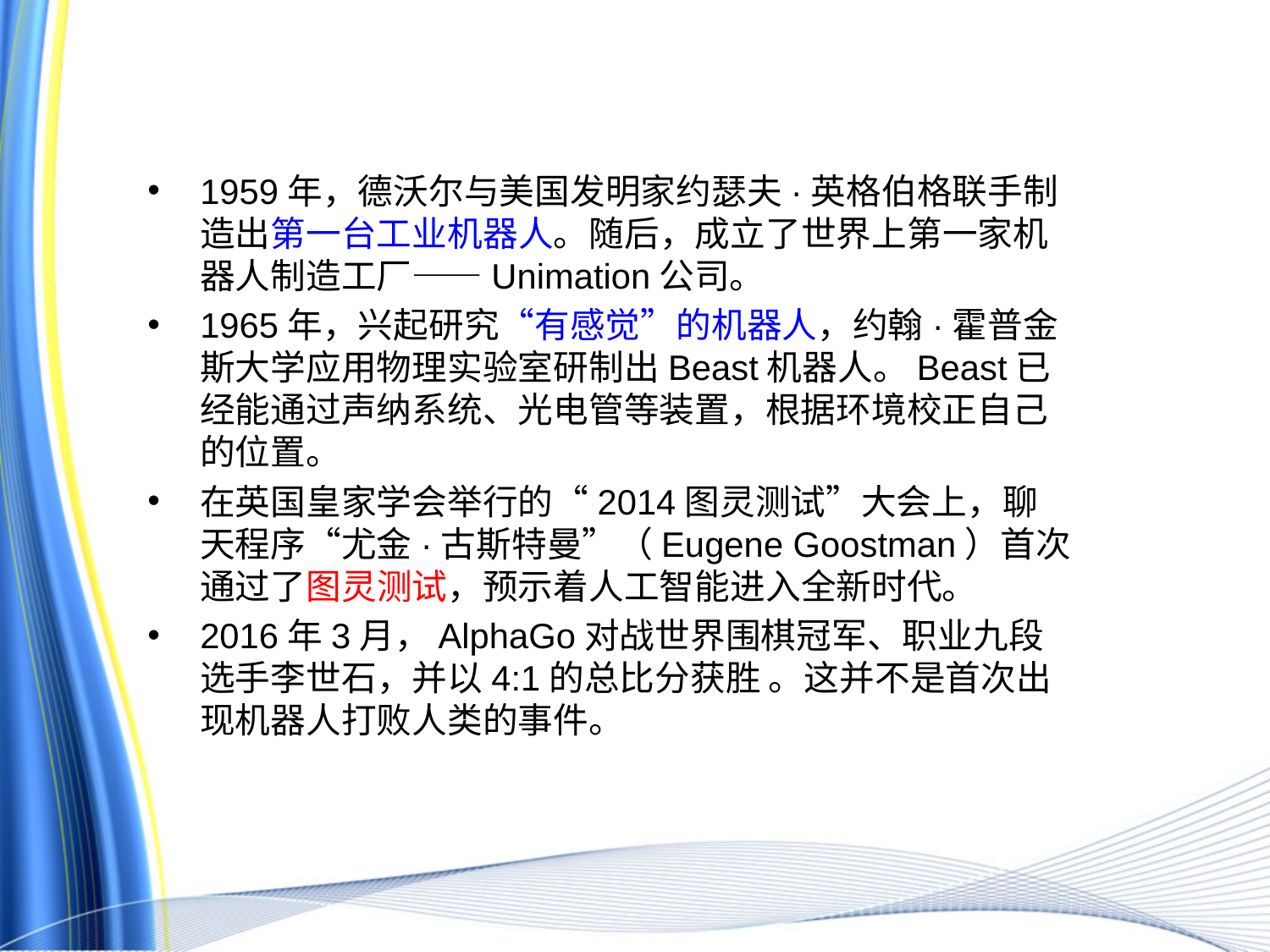

1959年，德沃尔与美国发明家约瑟夫·英格伯格联手制造出第一台工业机器人。随后，成立了世界上第一家机器人制造工厂——Unimation公司。
1965年，兴起研究“有感觉”的机器人，约翰·霍普金斯大学应用物理实验室研制出Beast机器人。Beast已经能通过声纳系统、光电管等装置，根据环境校正自己的位置。
在英国皇家学会举行的“2014图灵测试”大会上，聊天程序“尤金·古斯特曼”（Eugene Goostman）首次通过了图灵测试，预示着人工智能进入全新时代。
2016年3月，AlphaGo对战世界围棋冠军、职业九段选手李世石，并以4:1的总比分获胜 。这并不是首次出现机器人打败人类的事件。